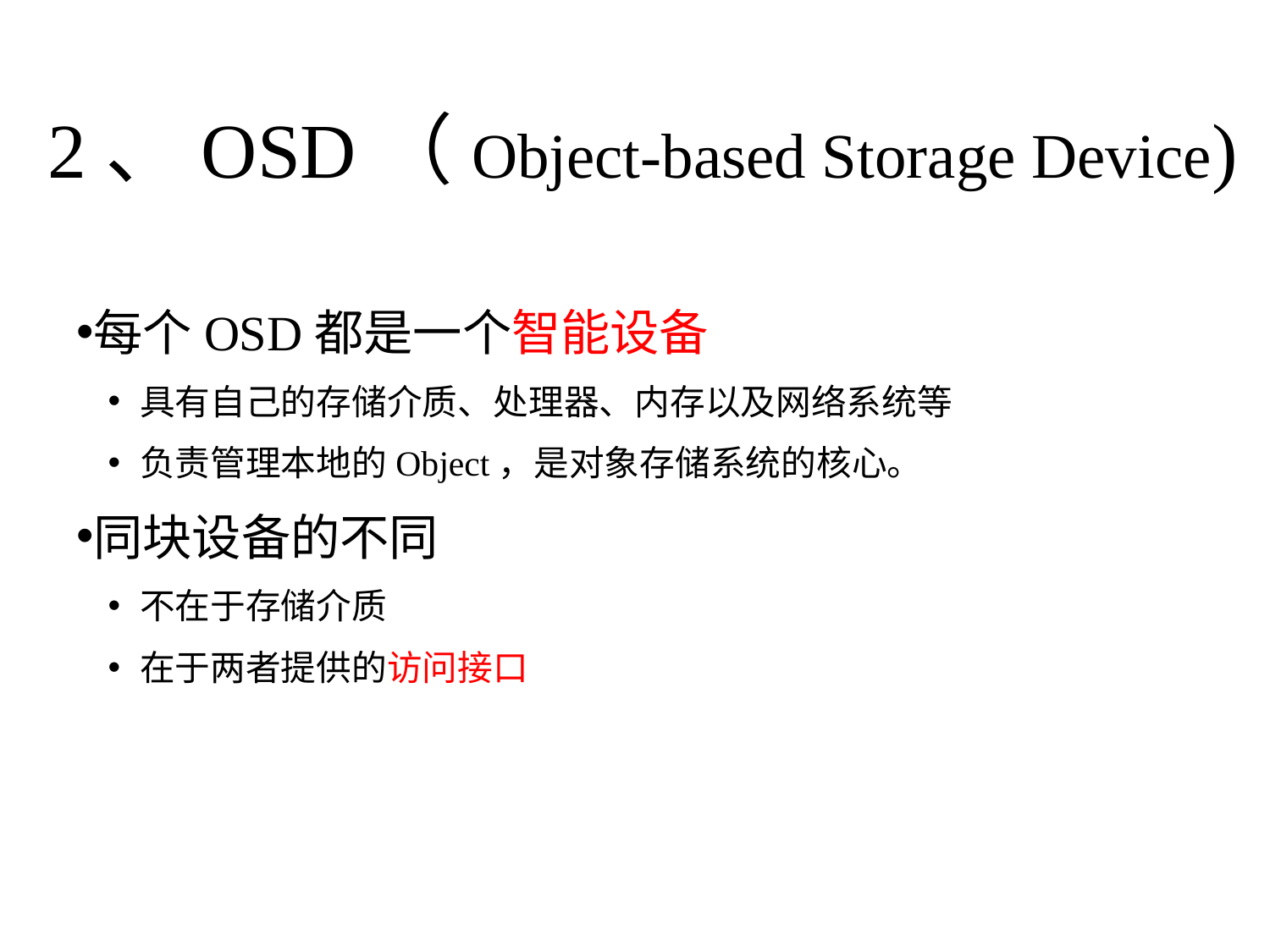

# 2、OSD（Object-based Storage Device)
每个OSD都是一个智能设备
具有自己的存储介质、处理器、内存以及网络系统等
负责管理本地的Object，是对象存储系统的核心。
同块设备的不同
不在于存储介质
在于两者提供的访问接口